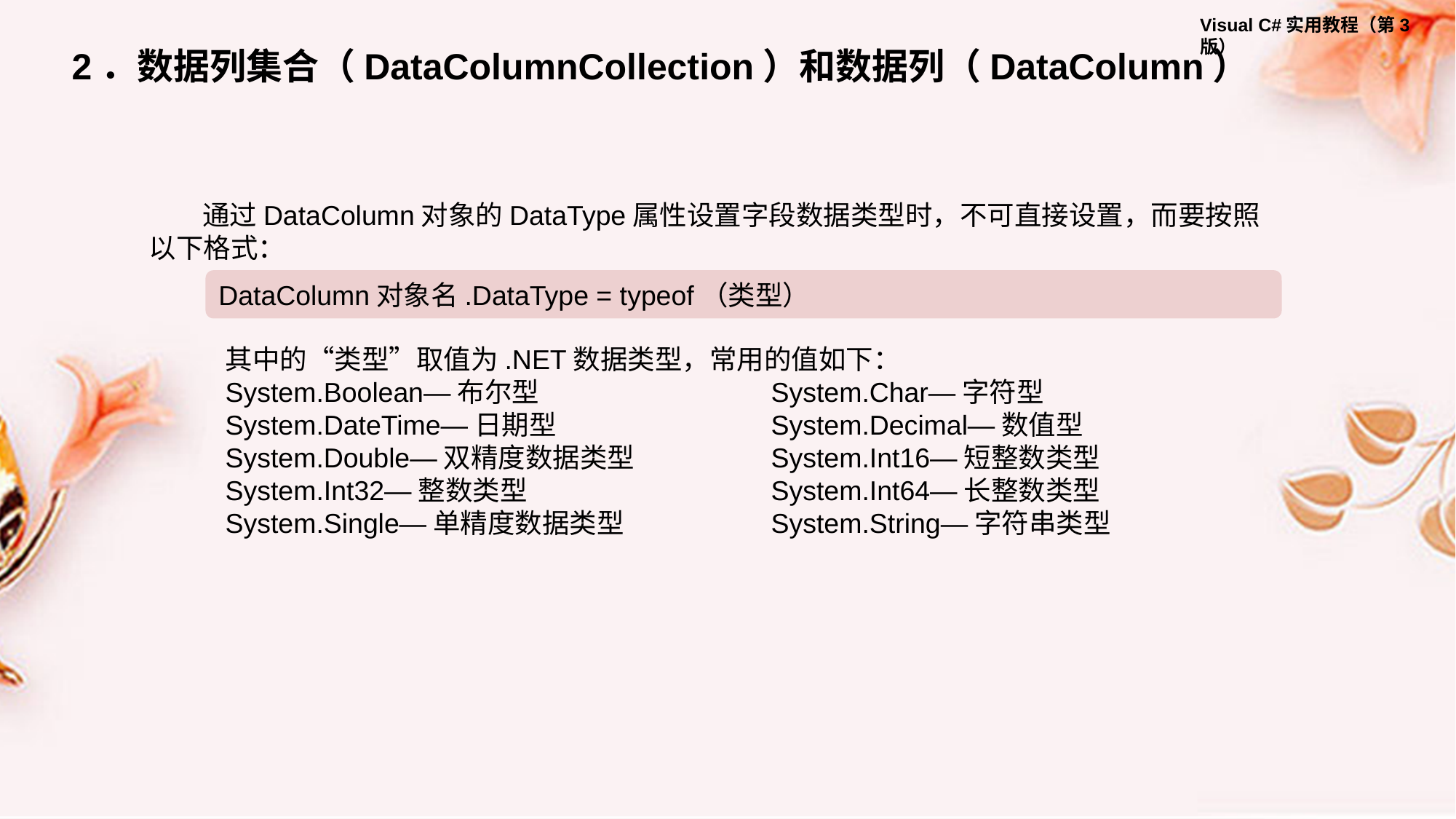

2．数据列集合（DataColumnCollection）和数据列（DataColumn）
通过DataColumn对象的DataType属性设置字段数据类型时，不可直接设置，而要按照以下格式：
DataColumn对象名.DataType = typeof（类型）
其中的“类型”取值为.NET数据类型，常用的值如下：
System.Boolean—布尔型                		System.Char—字符型
System.DateTime—日期型             		System.Decimal—数值型
System.Double—双精度数据类型         	System.Int16—短整数类型
System.Int32—整数类型                 		System.Int64—长整数类型
System.Single—单精度数据类型          	System.String—字符串类型